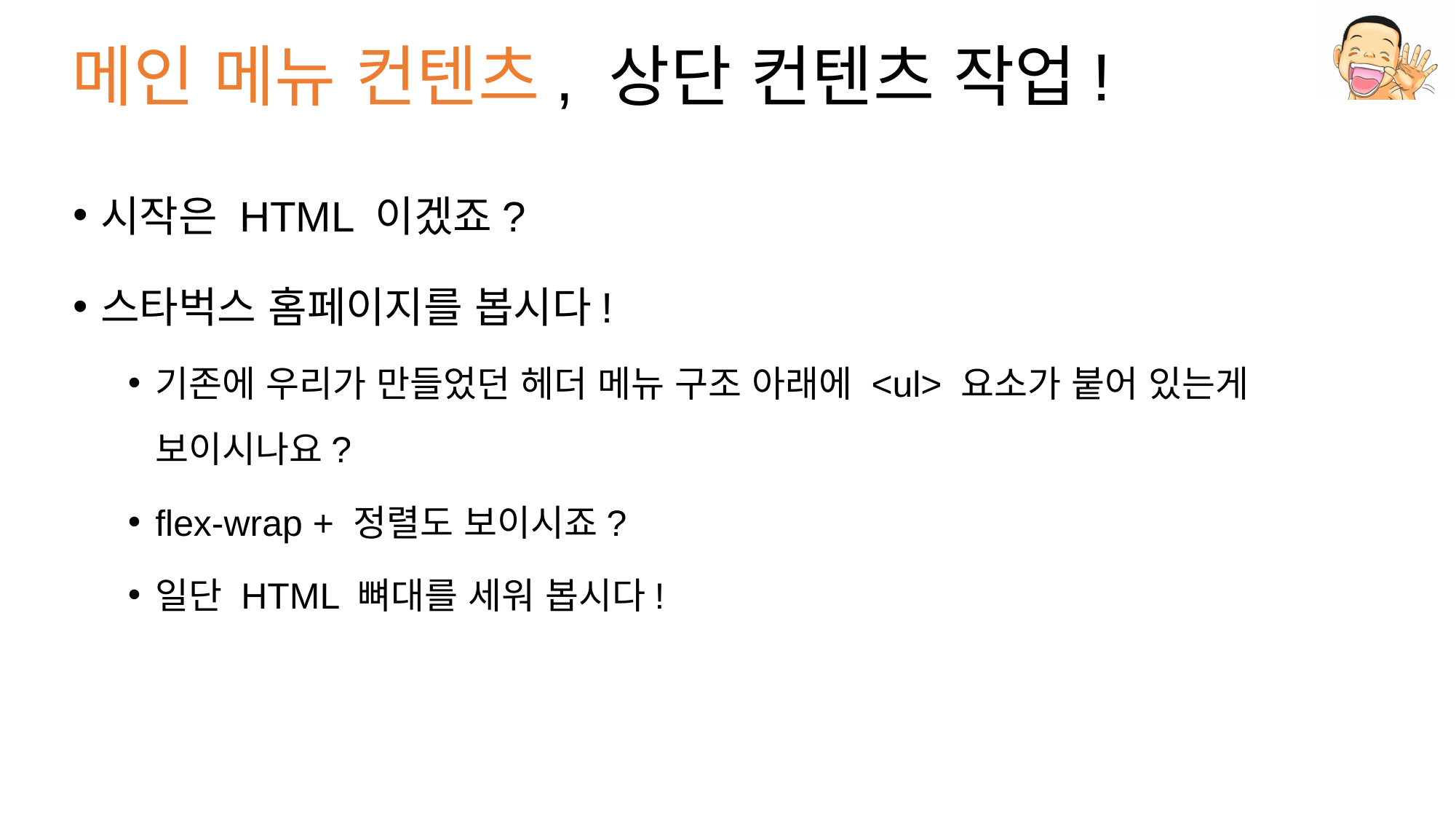

# 메인 메뉴 컨텐츠, 상단 컨텐츠 작업!
시작은 HTML 이겠죠?
스타벅스 홈페이지를 봅시다!
기존에 우리가 만들었던 헤더 메뉴 구조 아래에 <ul> 요소가 붙어 있는게 보이시나요?
flex-wrap + 정렬도 보이시죠?
일단 HTML 뼈대를 세워 봅시다!